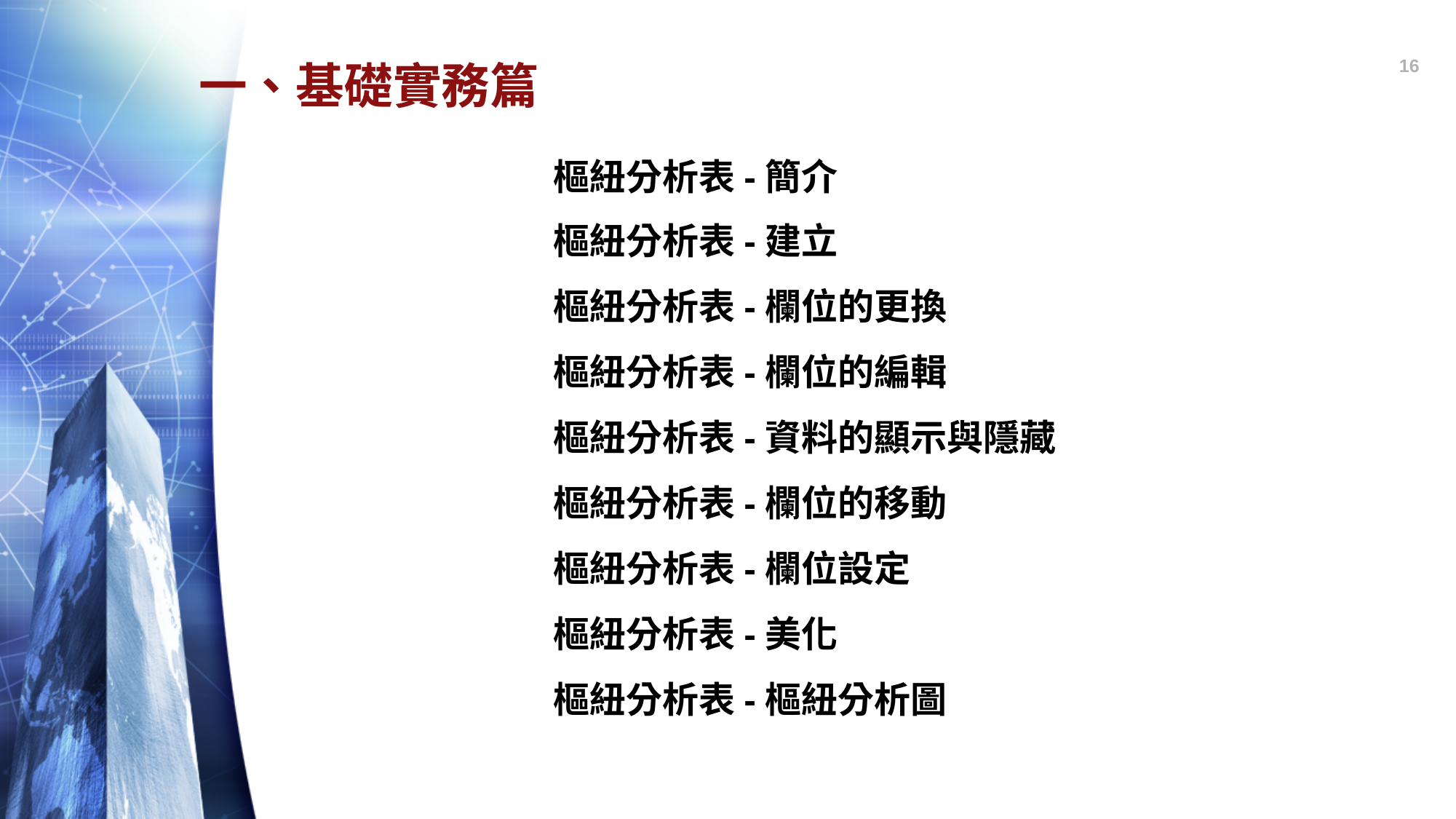

16
# 一、基礎實務篇
樞紐分析表-簡介
樞紐分析表-建立
樞紐分析表-欄位的更換
樞紐分析表-欄位的編輯
樞紐分析表-資料的顯示與隱藏
樞紐分析表-欄位的移動
樞紐分析表-欄位設定
樞紐分析表-美化
樞紐分析表-樞紐分析圖